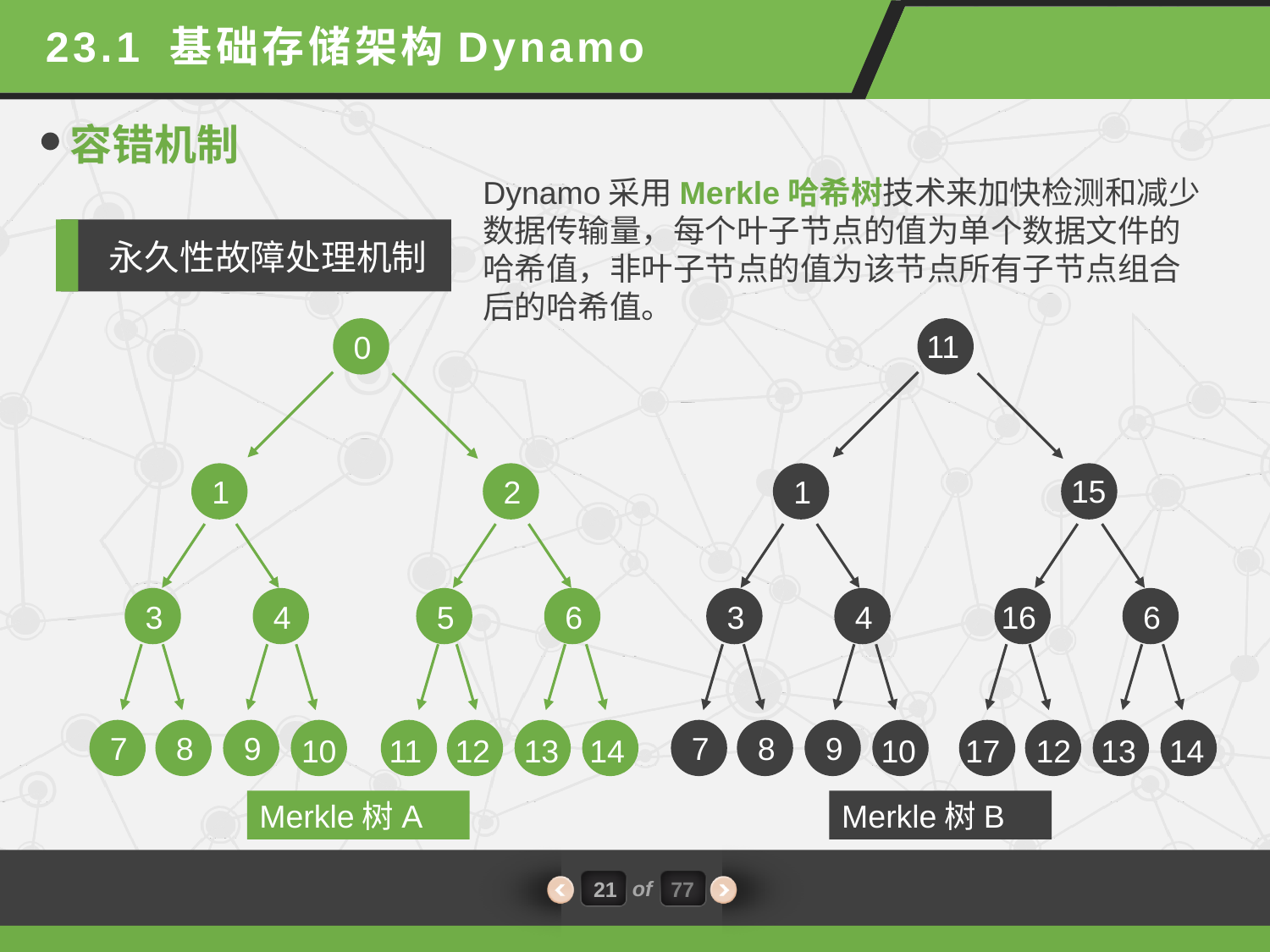

23.1 基础存储架构Dynamo
容错机制

Dynamo采用Merkle哈希树技术来加快检测和减少数据传输量，每个叶子节点的值为单个数据文件的哈希值，非叶子节点的值为该节点所有子节点组合后的哈希值。

永久性故障处理机制
0

11
1
2
1

15
3
4
5
6
3
4

6
16
7
8
9

7
8
9

10
11
12
13
14
10
17
12
13
14
Merkle树A
Merkle树B
21